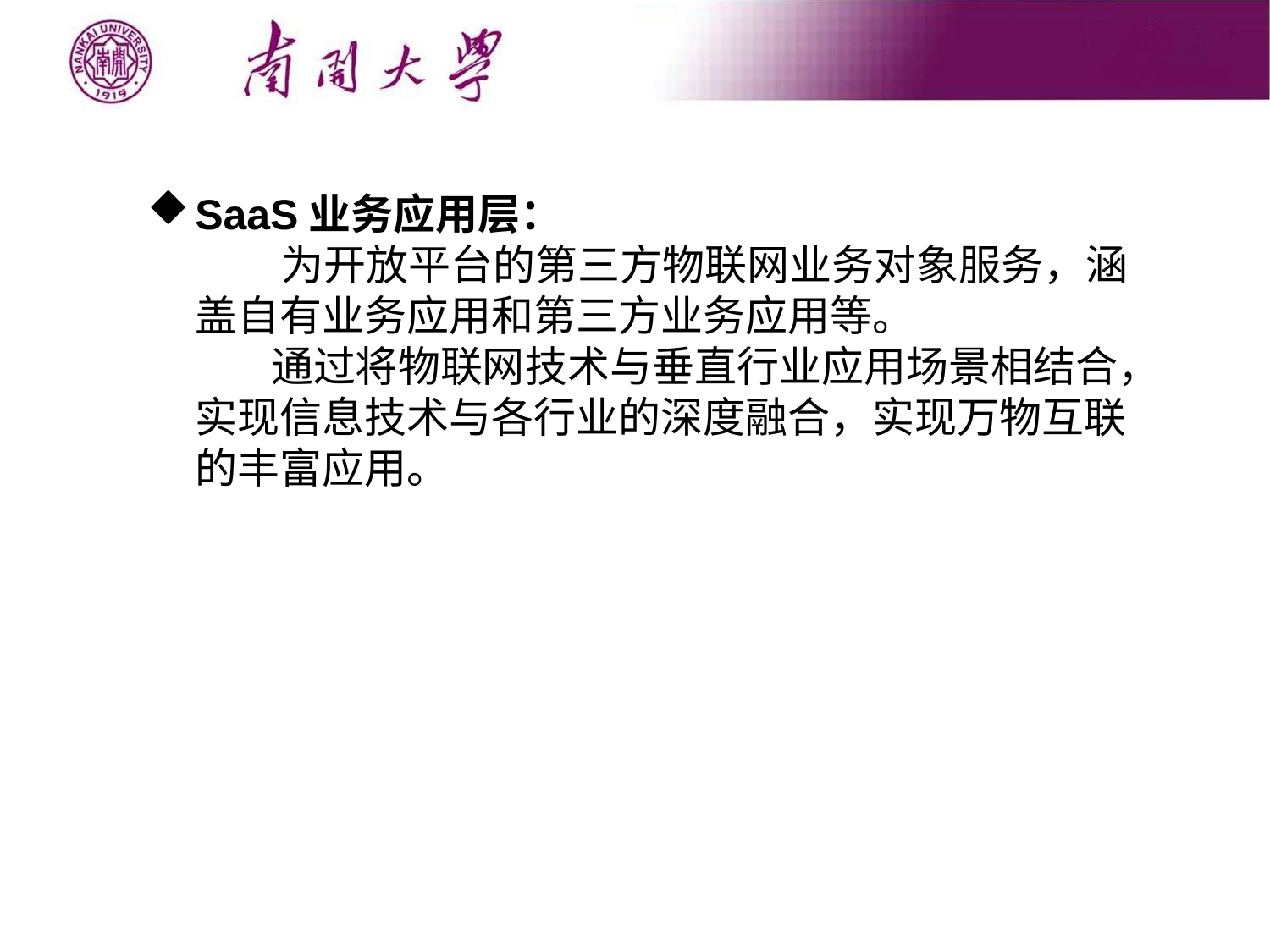

SaaS业务应用层：
            为开放平台的第三方物联网业务对象服务，涵盖自有业务应用和第三方业务应用等。
        通过将物联网技术与垂直行业应用场景相结合，实现信息技术与各行业的深度融合，实现万物互联的丰富应用。